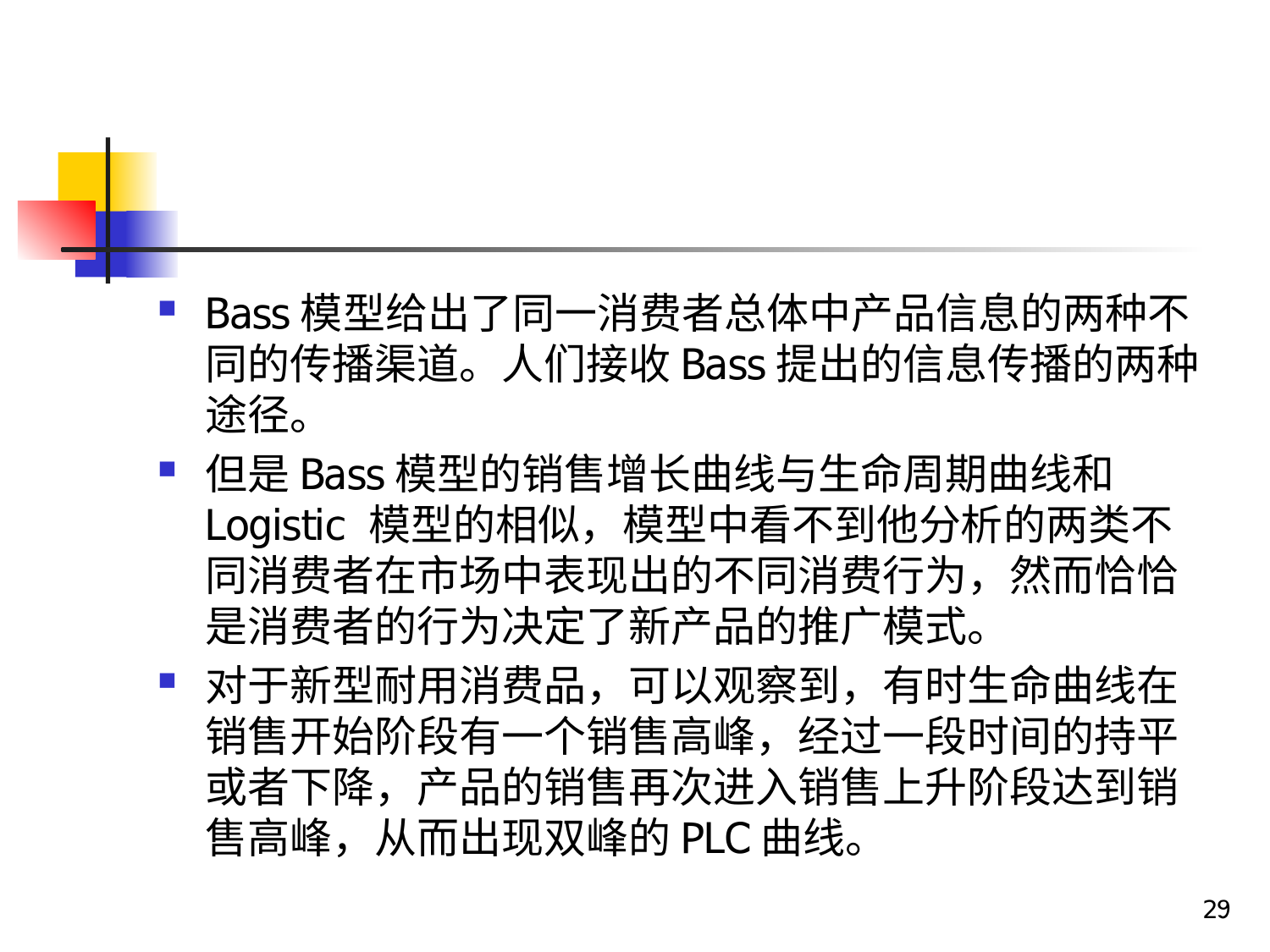

#
Bass模型给出了同一消费者总体中产品信息的两种不同的传播渠道。人们接收Bass提出的信息传播的两种途径。
但是Bass模型的销售增长曲线与生命周期曲线和Logistic 模型的相似，模型中看不到他分析的两类不同消费者在市场中表现出的不同消费行为，然而恰恰是消费者的行为决定了新产品的推广模式。
对于新型耐用消费品，可以观察到，有时生命曲线在销售开始阶段有一个销售高峰，经过一段时间的持平或者下降，产品的销售再次进入销售上升阶段达到销售高峰，从而出现双峰的PLC曲线。
29